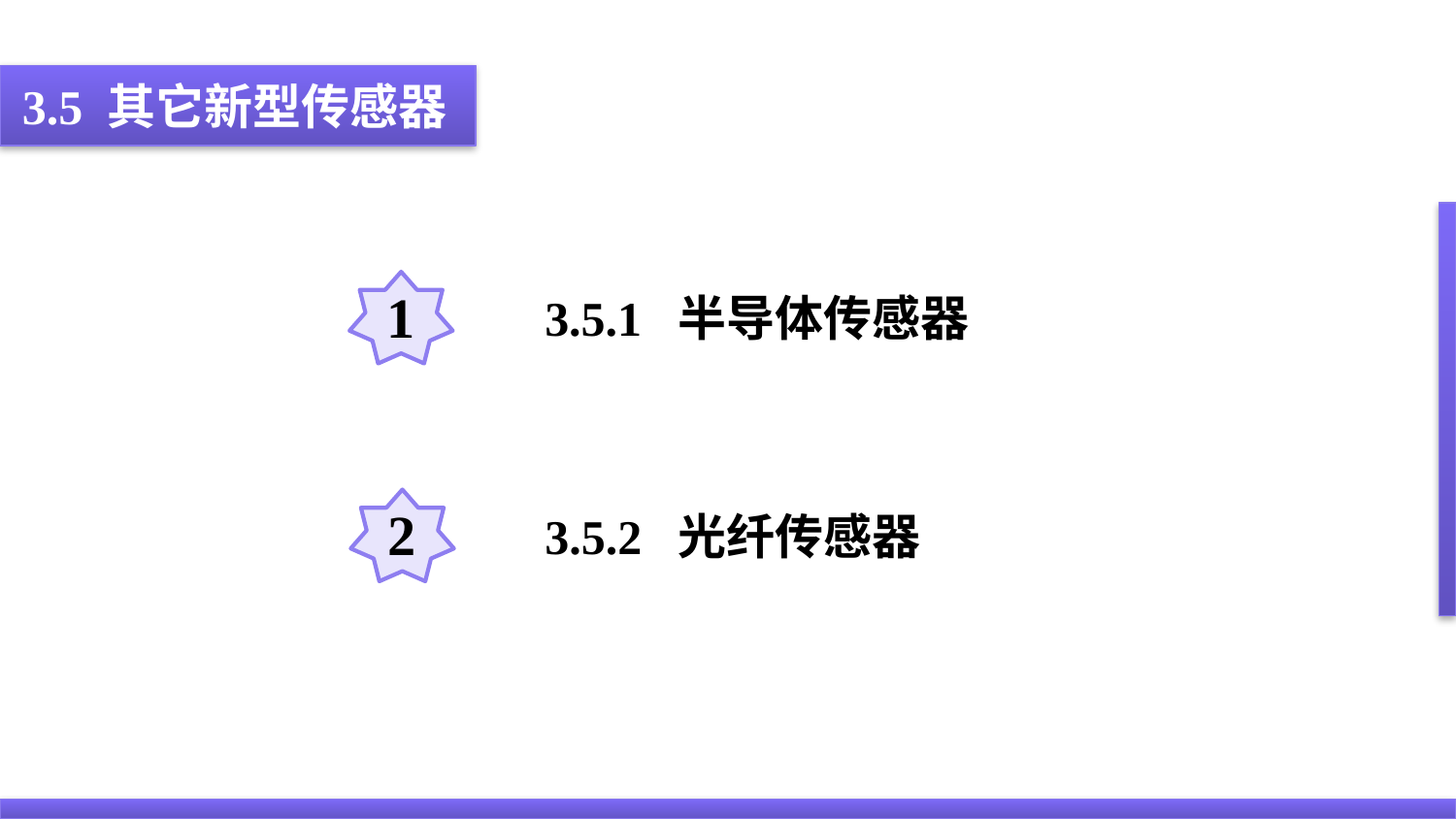

3.5 其它新型传感器
1
3.5.1  半导体传感器
2
3.5.2  光纤传感器